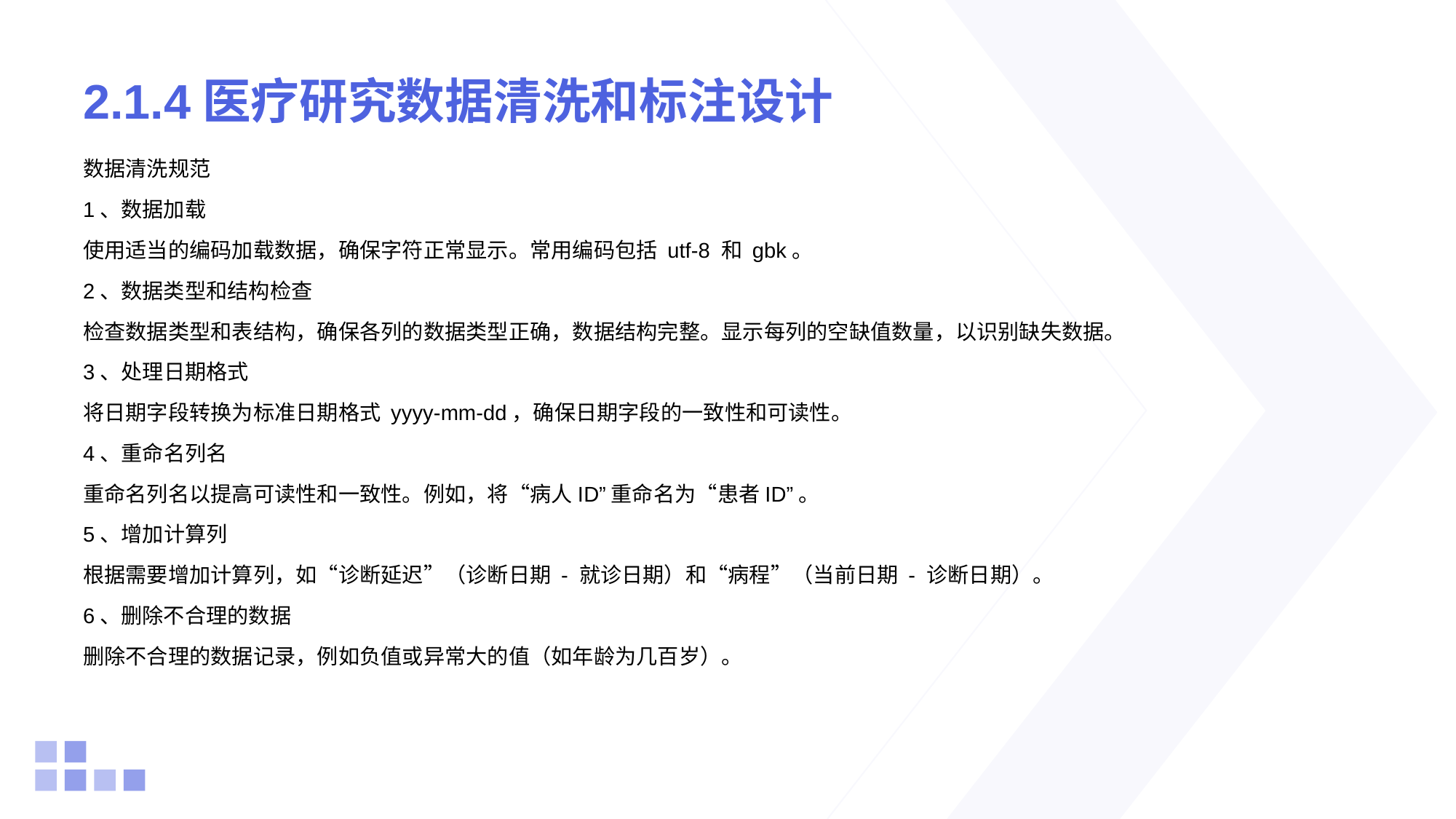

# 2.1.4医疗研究数据清洗和标注设计
数据清洗规范
1、数据加载
使用适当的编码加载数据，确保字符正常显示。常用编码包括 utf-8 和 gbk。
2、数据类型和结构检查
检查数据类型和表结构，确保各列的数据类型正确，数据结构完整。显示每列的空缺值数量，以识别缺失数据。
3、处理日期格式
将日期字段转换为标准日期格式 yyyy-mm-dd，确保日期字段的一致性和可读性。
4、重命名列名
重命名列名以提高可读性和一致性。例如，将“病人ID”重命名为“患者ID”。
5、增加计算列
根据需要增加计算列，如“诊断延迟”（诊断日期 - 就诊日期）和“病程”（当前日期 - 诊断日期）。
6、删除不合理的数据
删除不合理的数据记录，例如负值或异常大的值（如年龄为几百岁）。